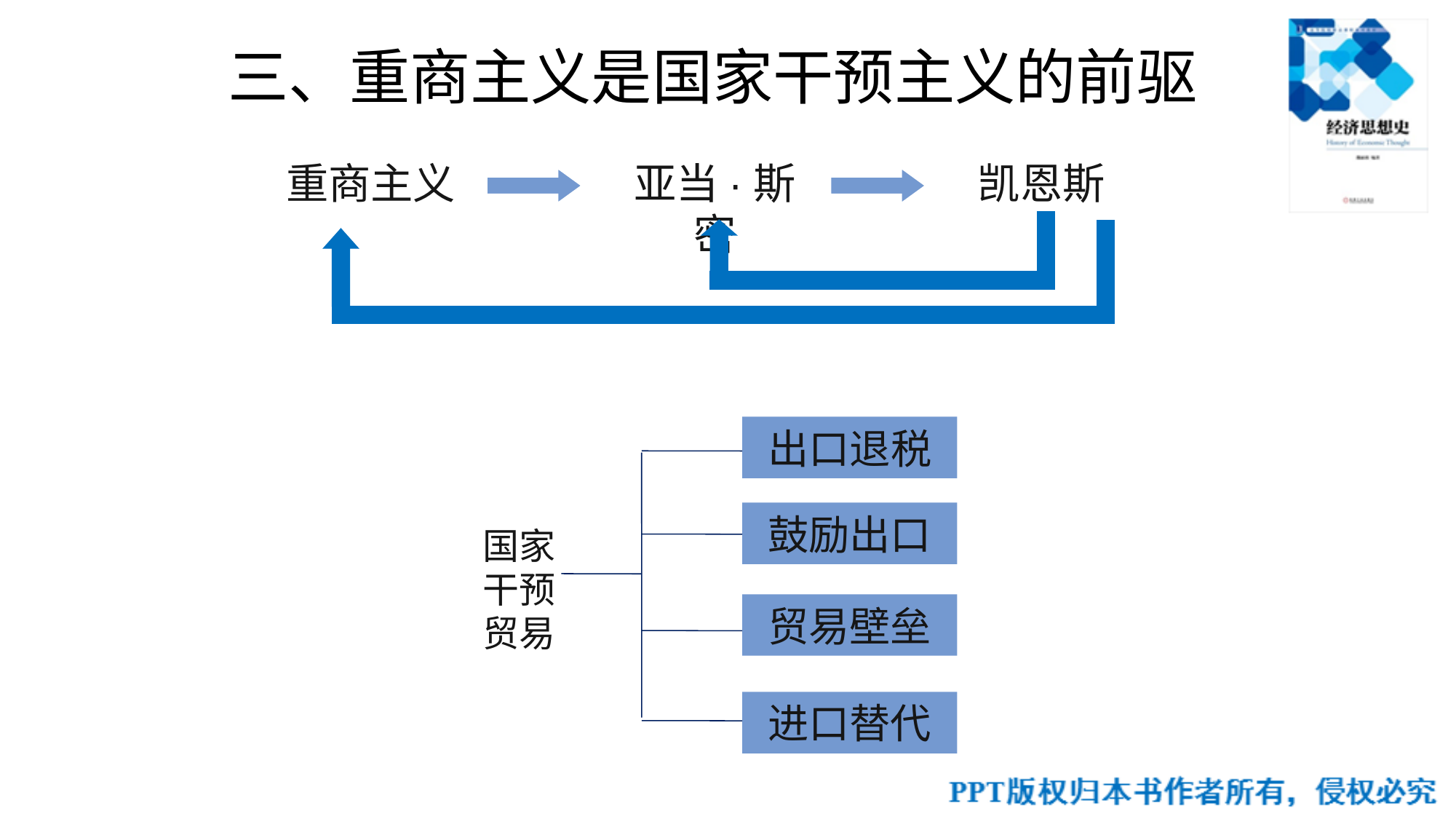

三、重商主义是国家干预主义的前驱
重商主义
亚当·斯密
凯恩斯

出口退税

鼓励出口
国家干预贸易

贸易壁垒

进口替代

53